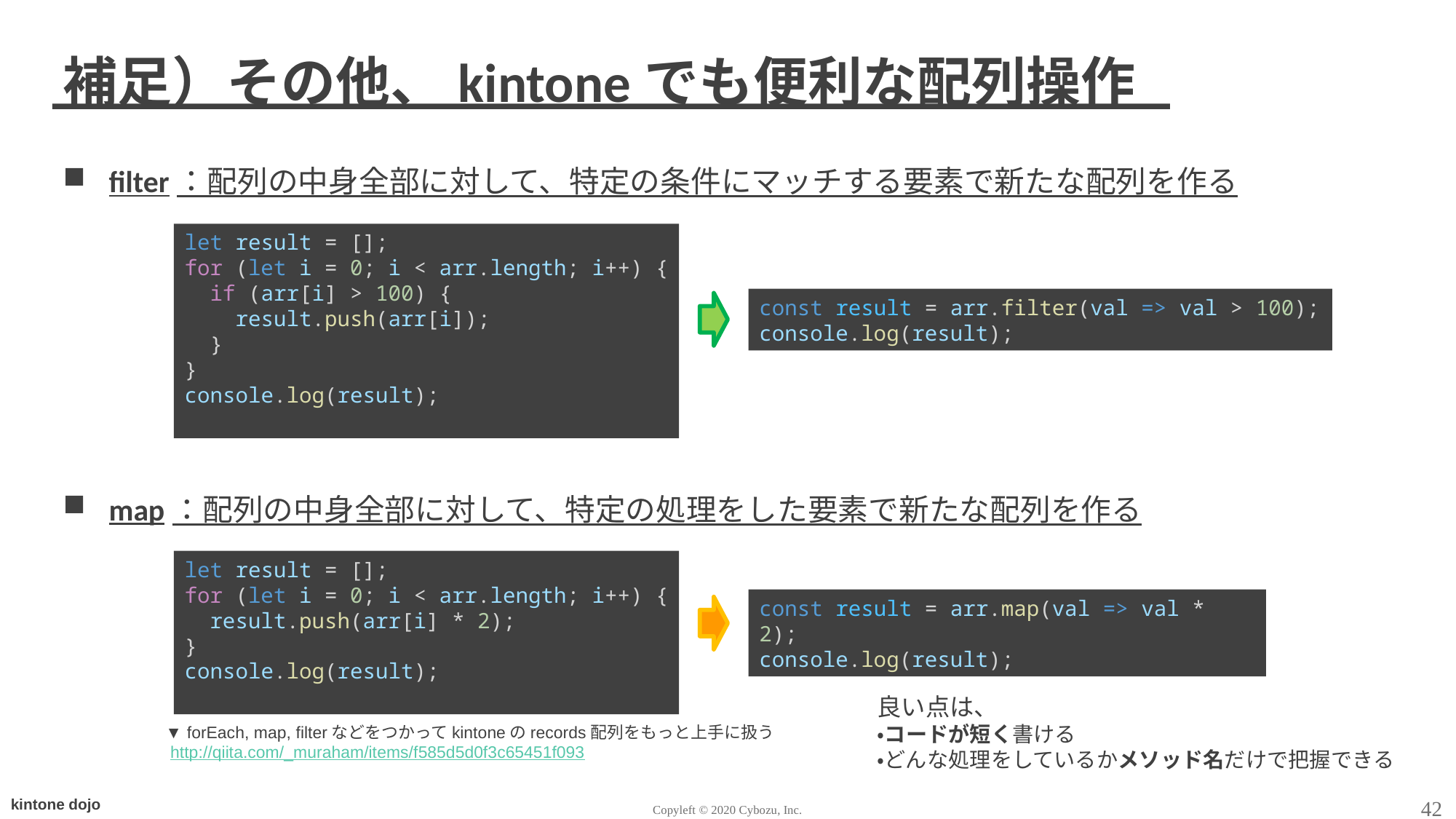

# 補足）その他、kintoneでも便利な配列操作
filter：配列の中身全部に対して、特定の条件にマッチする要素で新たな配列を作る

map：配列の中身全部に対して、特定の処理をした要素で新たな配列を作る
let result = [];
for (let i = 0; i < arr.length; i++) {
  if (arr[i] > 100) {
    result.push(arr[i]);
  }
}
console.log(result);
const result = arr.filter(val => val > 100);
console.log(result);

let result = [];
for (let i = 0; i < arr.length; i++) {
  result.push(arr[i] * 2);
}
console.log(result);
const result = arr.map(val => val * 2);
console.log(result);

良い点は、
・コードが短く書ける
・どんな処理をしているかメソッド名だけで把握できる
▼ forEach, map, filterなどをつかってkintoneのrecords配列をもっと上手に扱う
 http://qiita.com/_muraham/items/f585d5d0f3c65451f093
42
Copyleft © 2020 Cybozu, Inc.